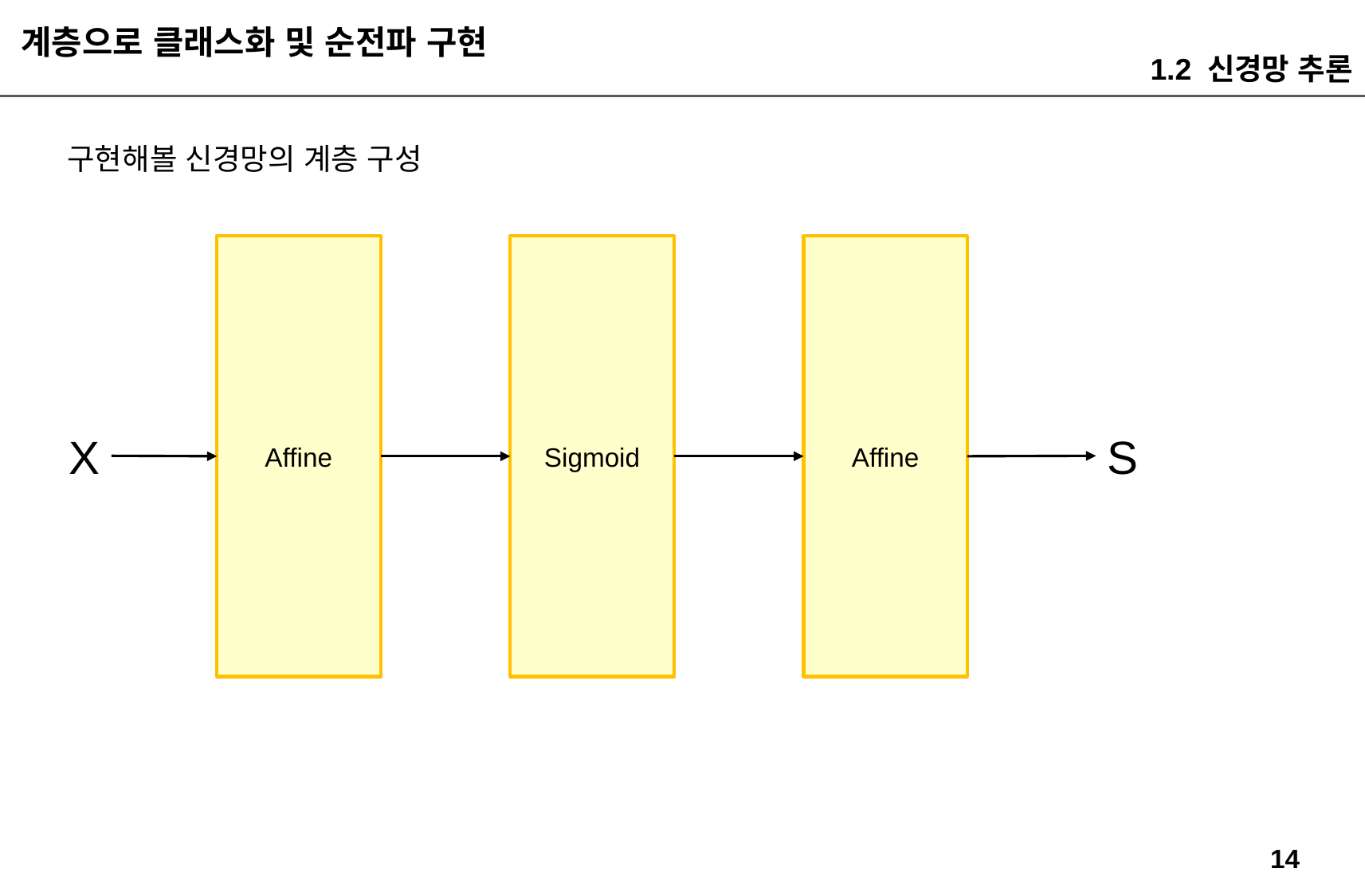

계층으로 클래스화 및 순전파 구현
1.2 신경망 추론
구현해볼 신경망의 계층 구성
Affine
Sigmoid
Affine
X
S